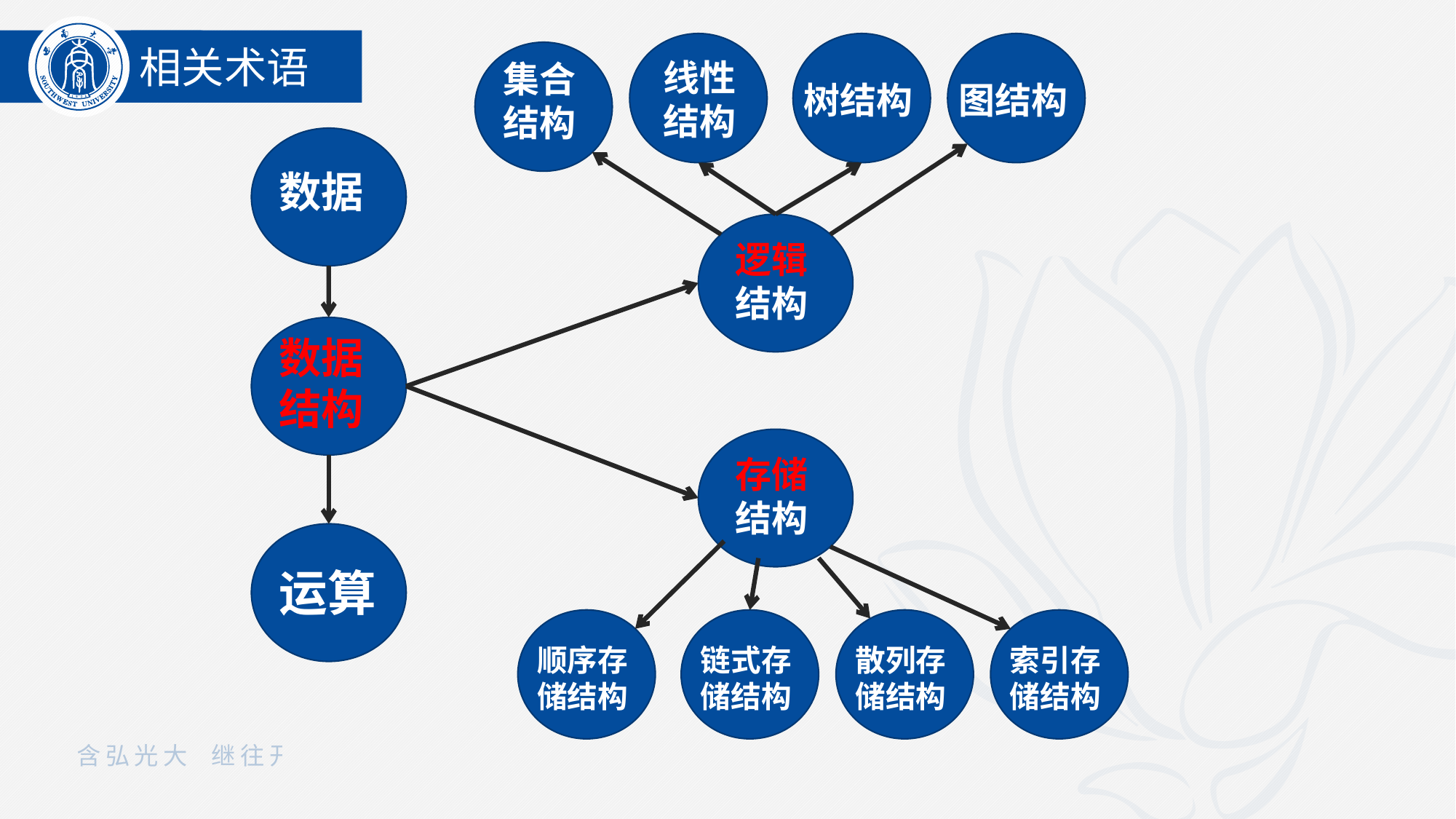

相关术语

线性结构

树结构

图结构

集合结构

数据

逻辑结构

数据结构

存储结构

运算

顺序存储结构

链式存储结构

散列存储结构

索引存储结构